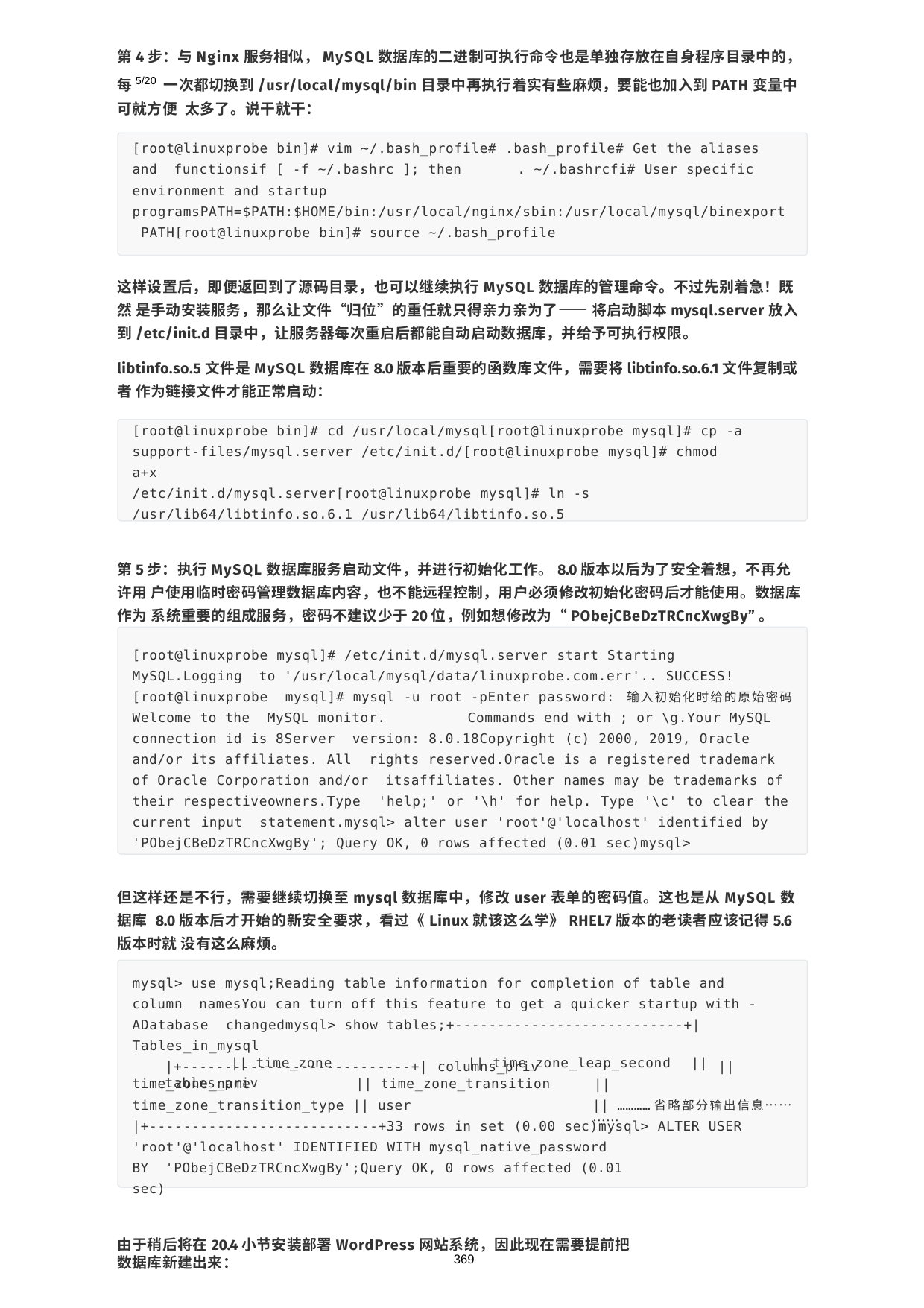

第4步：与Nginx服务相似，MySQL数据库的二进制可执行命令也是单独存放在自身程序目录中的，每5/20 一次都切换到/usr/local/mysql/bin目录中再执行着实有些麻烦，要能也加入到PATH变量中可就方便  太多了。说干就干：

[root@linuxprobe bin]# vim ~/.bash_profile# .bash_profile# Get the aliases and  functionsif [ -f ~/.bashrc ]; then	. ~/.bashrcfi# User specific  environment and startup  programsPATH=$PATH:$HOME/bin:/usr/local/nginx/sbin:/usr/local/mysql/binexport  PATH[root@linuxprobe bin]# source ~/.bash_profile

这样设置后，即便返回到了源码目录，也可以继续执行MySQL数据库的管理命令。不过先别着急！既然 是手动安装服务，那么让文件“归位”的重任就只得亲力亲为了——将启动脚本mysql.server放入
到/etc/init.d目录中，让服务器每次重启后都能自动启动数据库，并给予可执行权限。
libtinfo.so.5文件是MySQL数据库在8.0版本后重要的函数库文件，需要将libtinfo.so.6.1文件复制或者 作为链接文件才能正常启动：

[root@linuxprobe bin]# cd /usr/local/mysql[root@linuxprobe mysql]# cp -a  support-files/mysql.server /etc/init.d/[root@linuxprobe mysql]# chmod a+x
/etc/init.d/mysql.server[root@linuxprobe mysql]# ln -s
/usr/lib64/libtinfo.so.6.1 /usr/lib64/libtinfo.so.5

第5步：执行MySQL数据库服务启动文件，并进行初始化工作。8.0版本以后为了安全着想，不再允许用 户使用临时密码管理数据库内容，也不能远程控制，用户必须修改初始化密码后才能使用。数据库作为 系统重要的组成服务，密码不建议少于20位，例如想修改为“PObejCBeDzTRCncXwgBy”。

[root@linuxprobe mysql]# /etc/init.d/mysql.server start Starting MySQL.Logging  to '/usr/local/mysql/data/linuxprobe.com.err'.. SUCCESS! [root@linuxprobe  mysql]# mysql -u root -pEnter password: 输入初始化时给的原始密码Welcome to the  MySQL monitor.	Commands end with ; or \g.Your MySQL connection id is 8Server  version: 8.0.18Copyright (c) 2000, 2019, Oracle and/or its affiliates. All  rights reserved.Oracle is a registered trademark of Oracle Corporation and/or  itsaffiliates. Other names may be trademarks of their respectiveowners.Type  'help;' or '\h' for help. Type '\c' to clear the current input  statement.mysql> alter user 'root'@'localhost' identified by  'PObejCBeDzTRCncXwgBy'; Query OK, 0 rows affected (0.01 sec)mysql>

但这样还是不行，需要继续切换至mysql数据库中，修改user表单的密码值。这也是从MySQL数据库 8.0版本后才开始的新安全要求，看过《Linux就该这么学》RHEL7版本的老读者应该记得5.6版本时就 没有这么麻烦。

mysql> use mysql;Reading table information for completion of table and column  namesYou can turn off this feature to get a quicker startup with -ADatabase  changedmysql> show tables;+---------------------------+| Tables_in_mysql
|+---------------------------+| columns_priv	|| tables_priv

|| time_zone		|| time_zone_leap_second	||  time_zone_name	|| time_zone_transition
||
|| …………省略部分输出信息…………
time_zone_transition_type || user
|+---------------------------+33 rows in set (0.00 sec)mysql> ALTER USER
'root'@'localhost' IDENTIFIED WITH mysql_native_password BY  'PObejCBeDzTRCncXwgBy';Query OK, 0 rows affected (0.01 sec)

由于稍后将在20.4小节安装部署WordPress网站系统，因此现在需要提前把数据库新建出来：
369